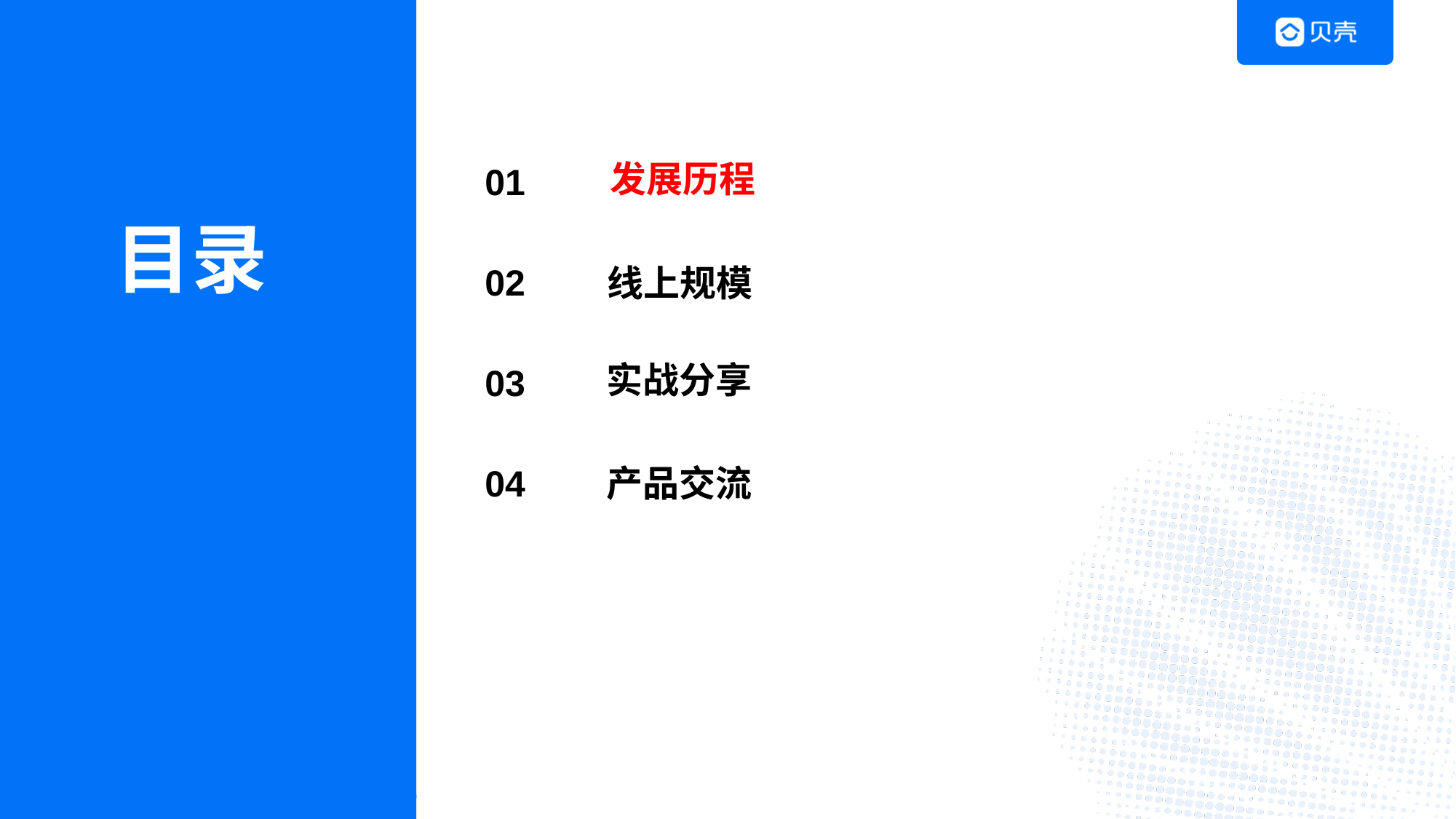

发展历程
01
目录
02
线上规模
03
实战分享
04
产品交流